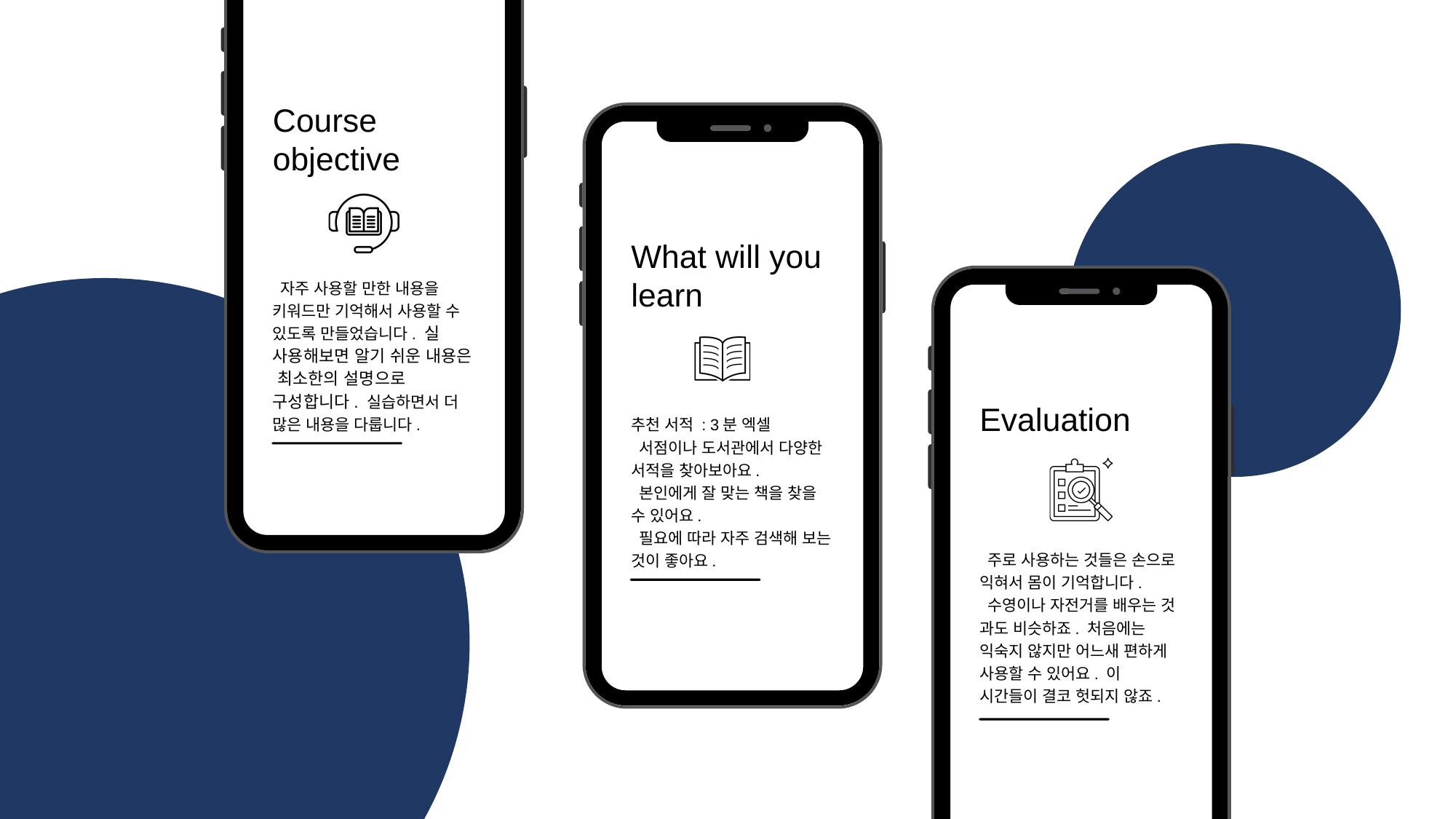

Course objective

What will you learn

 자주 사용할 만한 내용을 키워드만 기억해서 사용할 수 있도록 만들었습니다. 실 사용해보면 알기 쉬운 내용은 최소한의 설명으로 구성합니다. 실습하면서 더 많은 내용을 다룹니다.

Evaluation
추천 서적 : 3분 엑셀
 서점이나 도서관에서 다양한 서적을 찾아보아요.
 본인에게 잘 맞는 책을 찾을 수 있어요.
 필요에 따라 자주 검색해 보는 것이 좋아요.

 주로 사용하는 것들은 손으로 익혀서 몸이 기억합니다.
 수영이나 자전거를 배우는 것 과도 비슷하죠. 처음에는 익숙지 않지만 어느새 편하게 사용할 수 있어요. 이 시간들이 결코 헛되지 않죠.